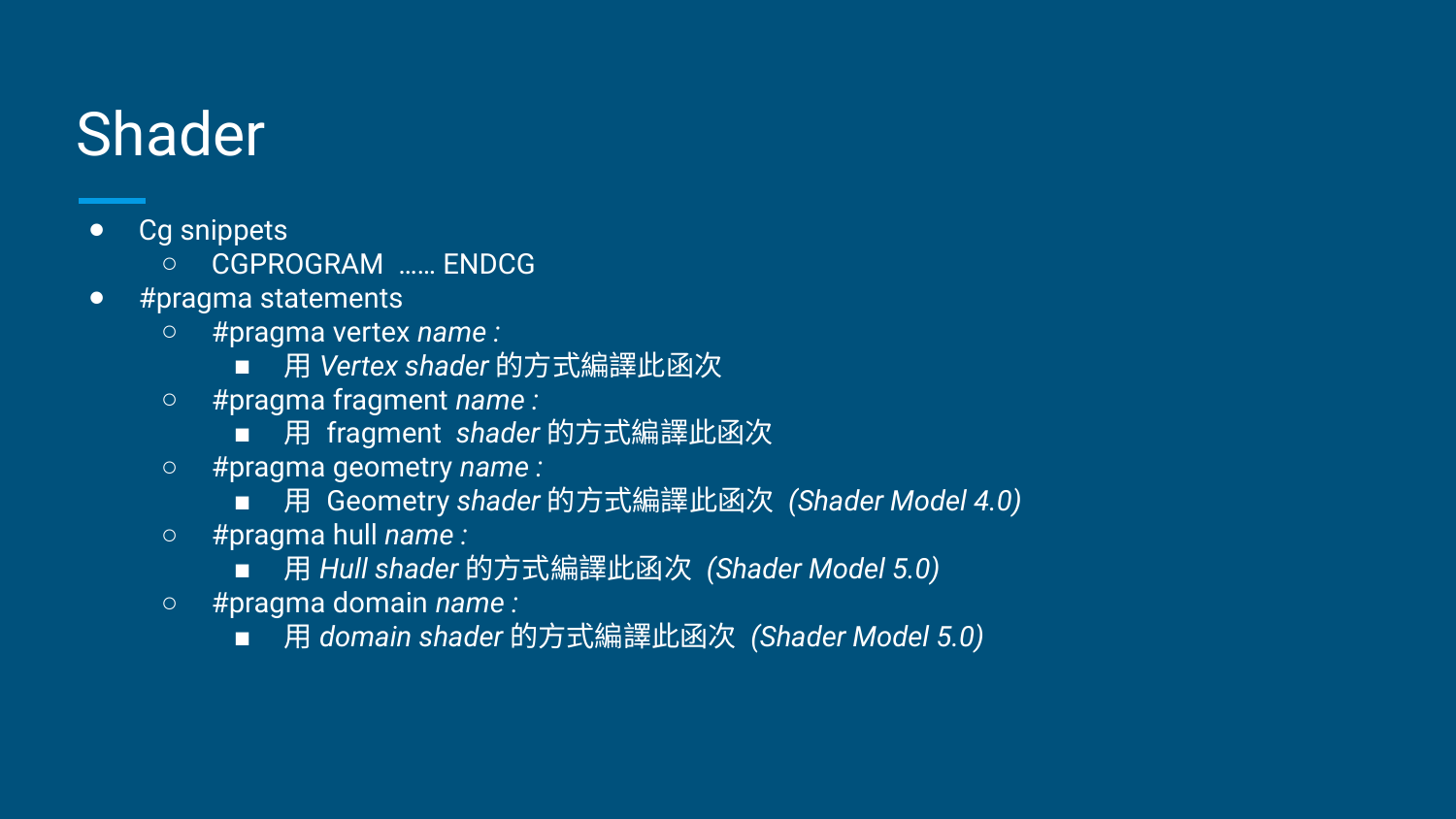

# Shader
Cg snippets
CGPROGRAM  …… ENDCG
#pragma statements
#pragma vertex name :
用Vertex shader的方式編譯此函次
#pragma fragment name :
用 fragment  shader的方式編譯此函次
#pragma geometry name :
用 Geometry shader的方式編譯此函次 (Shader Model 4.0)
#pragma hull name :
用Hull shader的方式編譯此函次 (Shader Model 5.0)
#pragma domain name :
用domain shader的方式編譯此函次 (Shader Model 5.0)